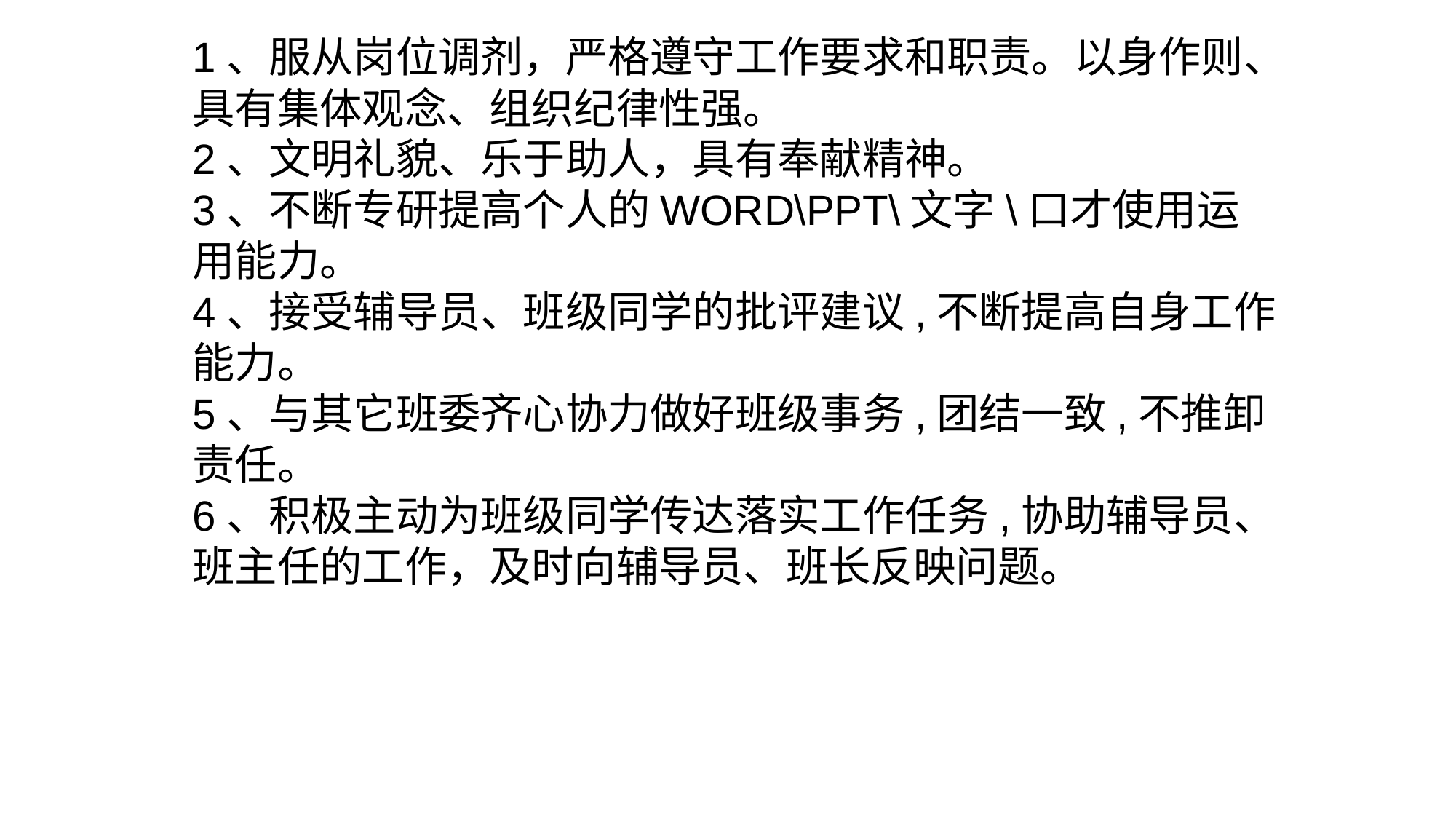

1、服从岗位调剂，严格遵守工作要求和职责。以身作则、具有集体观念、组织纪律性强。
2、文明礼貌、乐于助人，具有奉献精神。
3、不断专研提高个人的WORD\PPT\文字\口才使用运用能力。
4、接受辅导员、班级同学的批评建议,不断提高自身工作能力。
5、与其它班委齐心协力做好班级事务,团结一致,不推卸责任。
6、积极主动为班级同学传达落实工作任务,协助辅导员、班主任的工作，及时向辅导员、班长反映问题。